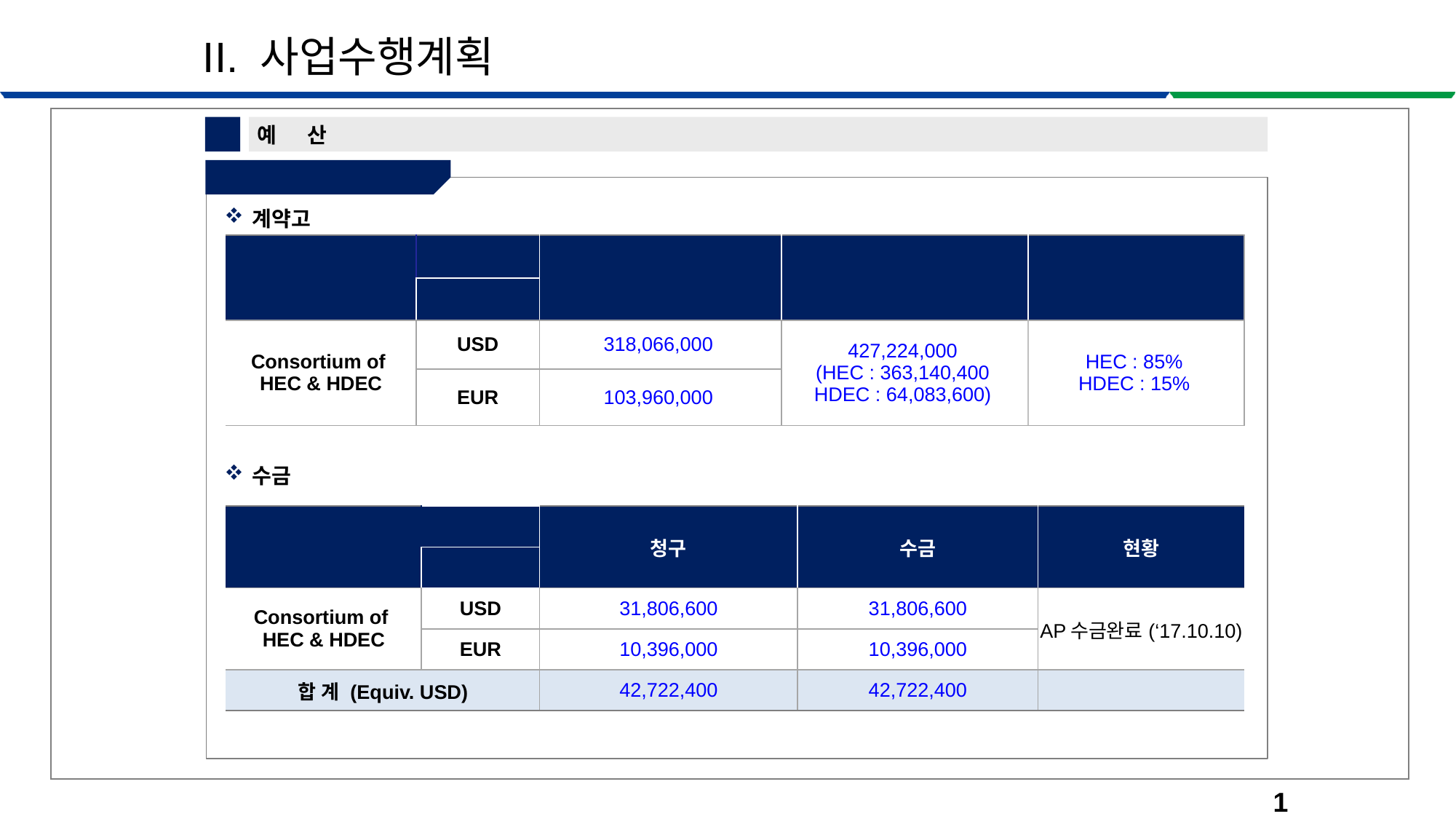

II. 사업수행계획
2
예     산
① 계약고/수금 현황

계약고
| 계약자 |  | 전체 계약고 | Equiv. USD | 비고 |
| --- | --- | --- | --- | --- |
|  | Currency |  |  |  |
| Consortium of HEC & HDEC | USD | 318,066,000 | 427,224,000 (HEC : 363,140,400 HDEC : 64,083,600) | HEC : 85% HDEC : 15% |
|  | EUR | 103,960,000 |  |  |
수금
| 계약자 |  | 청구 | 수금 | 현황 |
| --- | --- | --- | --- | --- |
|  | Currency |  |  |  |
| Consortium of HEC & HDEC | USD | 31,806,600 | 31,806,600 | AP수금완료(‘17.10.10) |
|  | EUR | 10,396,000 | 10,396,000 |  |
| 합 계 (Equiv. USD) |  | 42,722,400 | 42,722,400 |  |
15